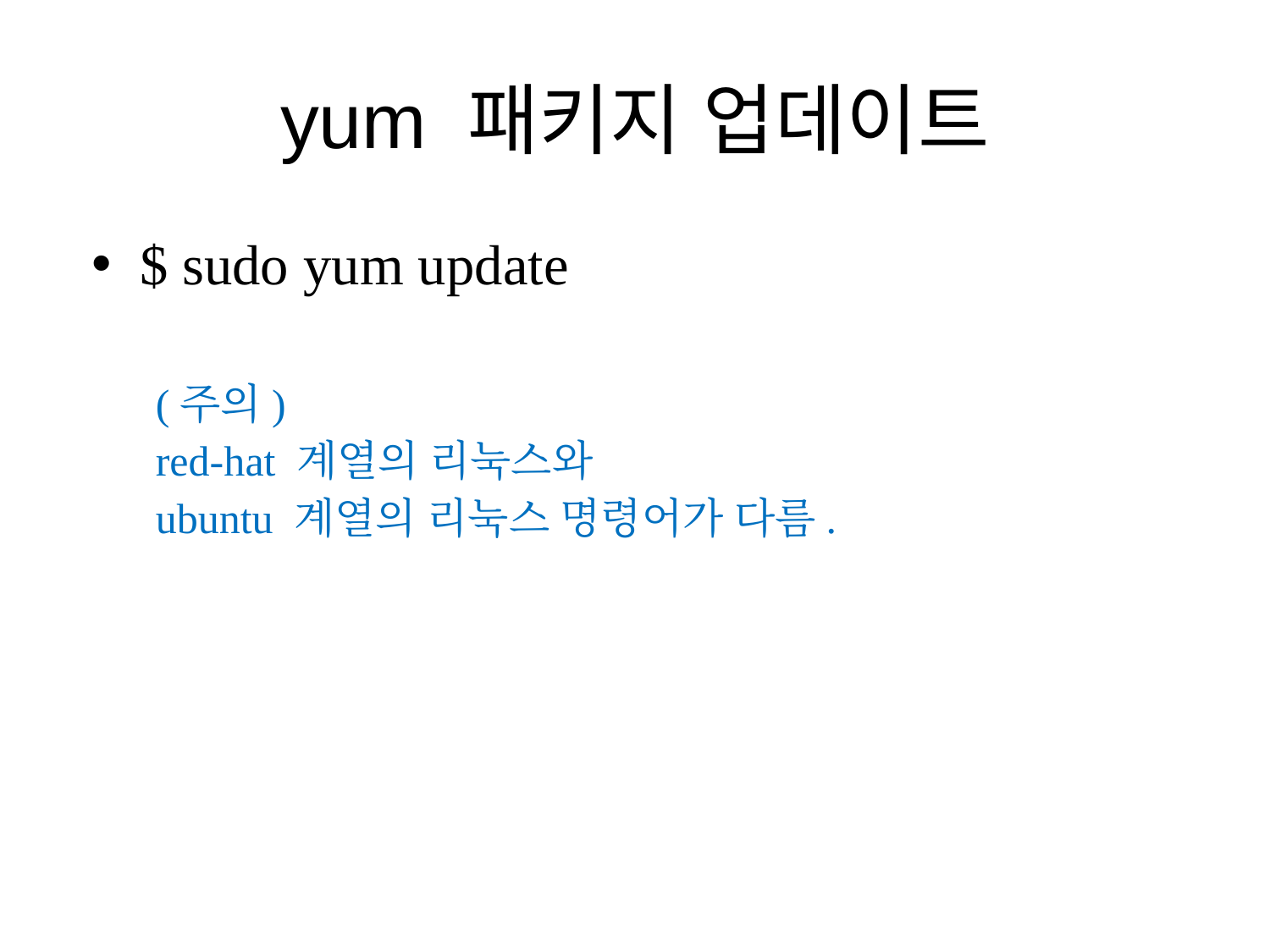

# yum 패키지 업데이트
$ sudo yum update

(주의)
red-hat 계열의 리눅스와
ubuntu 계열의 리눅스 명령어가 다름.